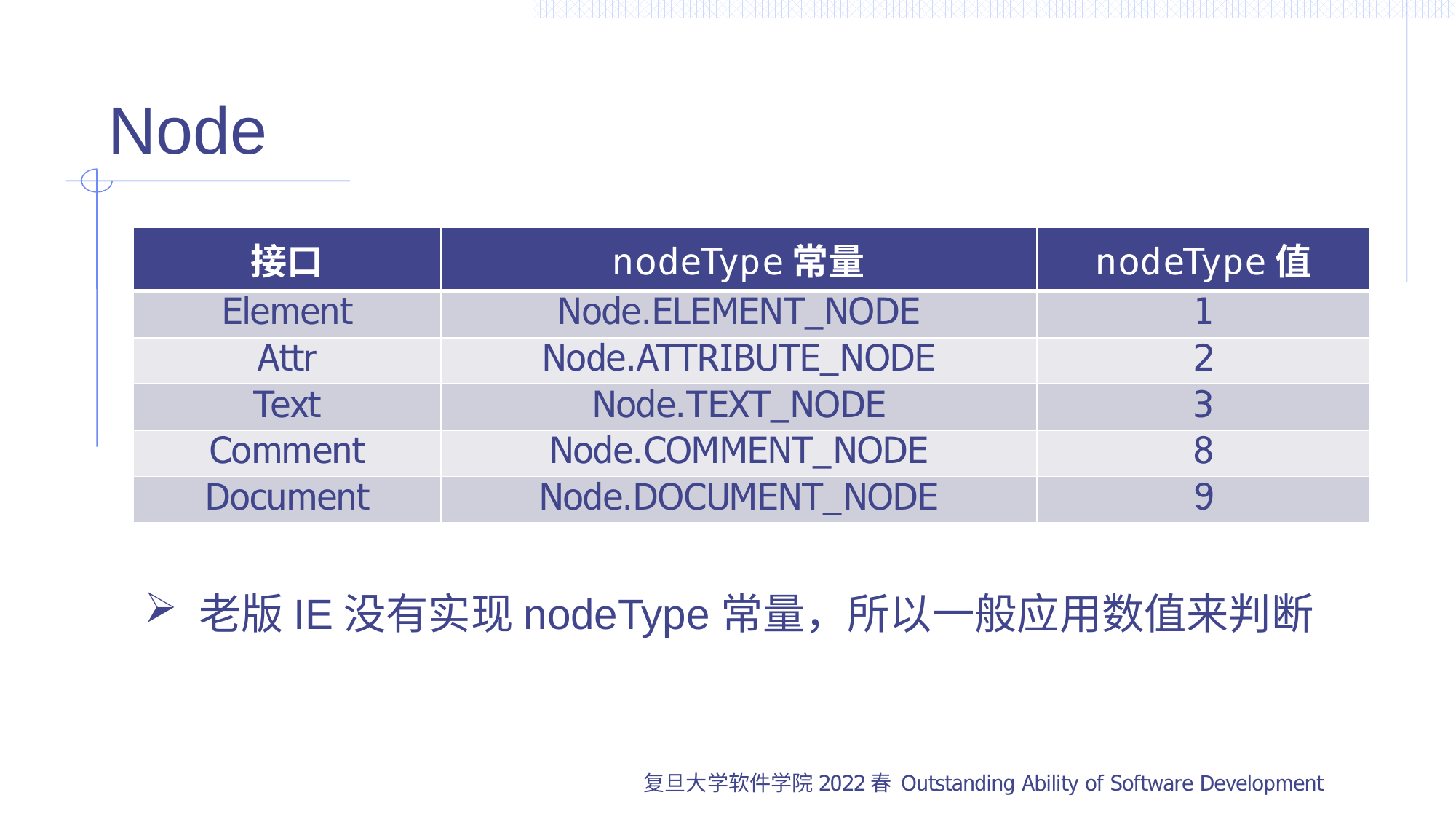

# Node
| 接口 | nodeType常量 | nodeType值 |
| --- | --- | --- |
| Element | Node.ELEMENT\_NODE | 1 |
| Attr | Node.ATTRIBUTE\_NODE | 2 |
| Text | Node.TEXT\_NODE | 3 |
| Comment | Node.COMMENT\_NODE | 8 |
| Document | Node.DOCUMENT\_NODE | 9 |
老版IE没有实现nodeType常量，所以一般应用数值来判断